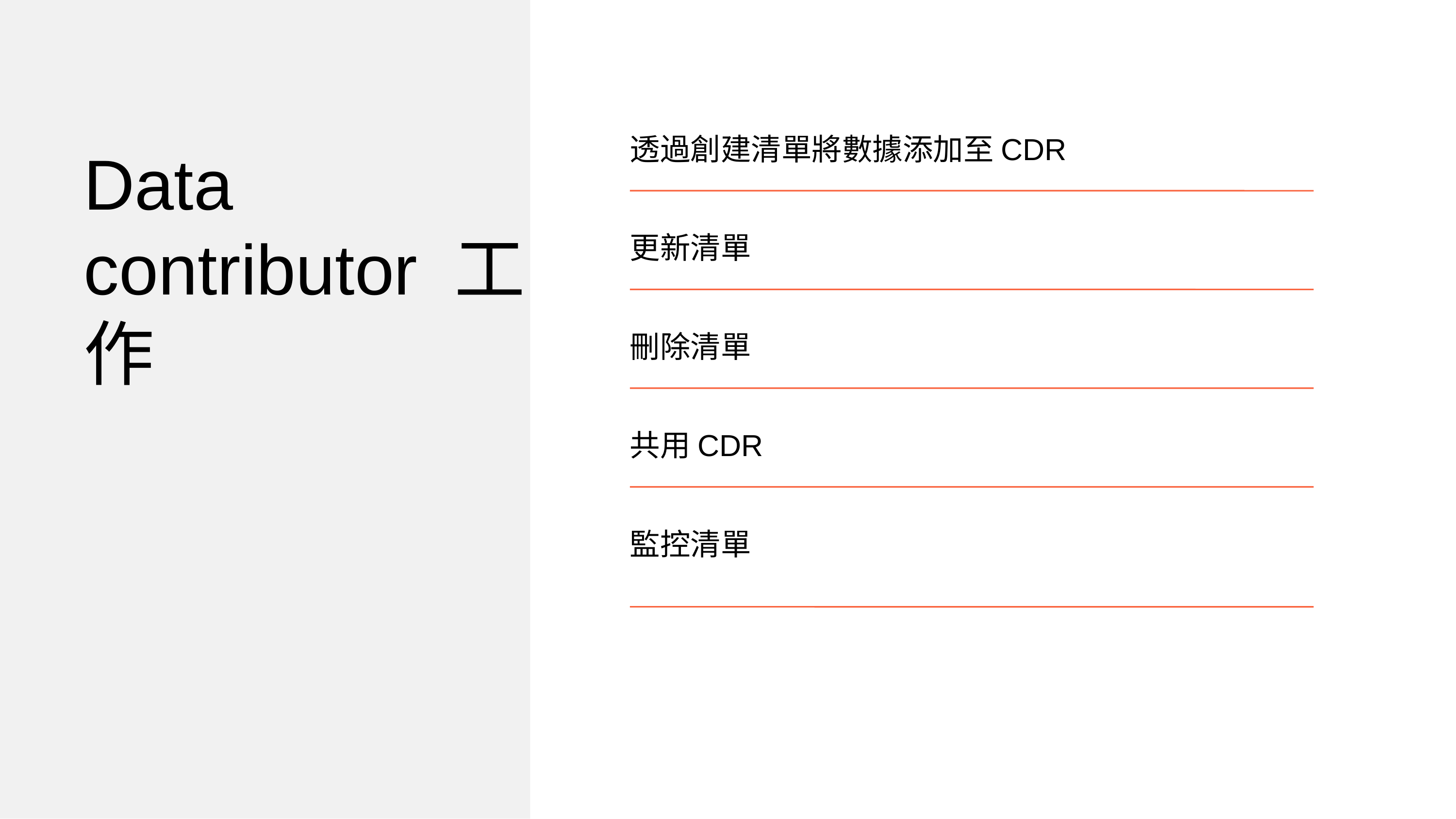

透過創建清單將數據添加至CDR
Data contributor 工作

更新清單

刪除清單

共用CDR

監控清單